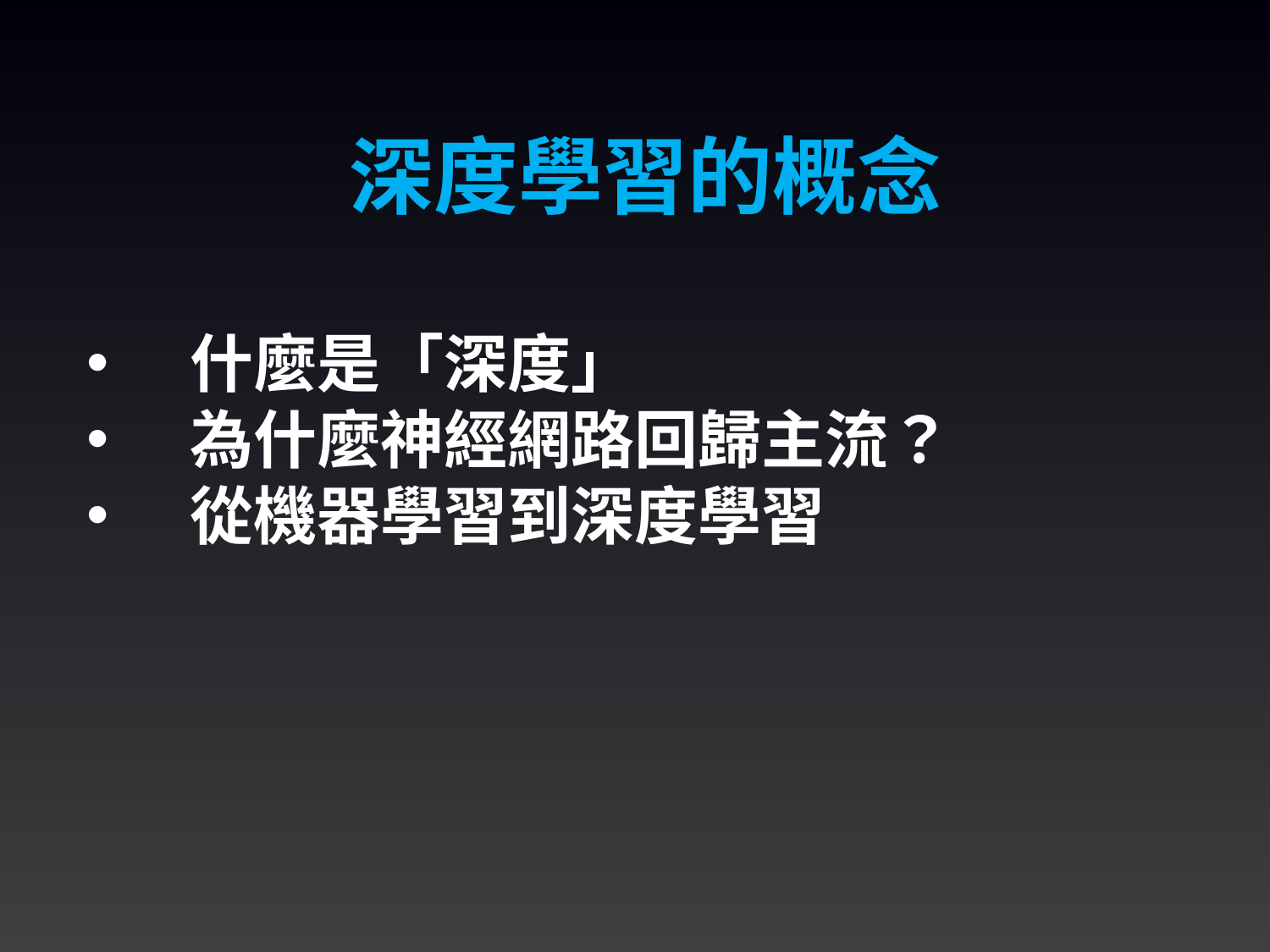

深度學習的概念
什麼是「深度」
為什麼神經網路回歸主流？
從機器學習到深度學習